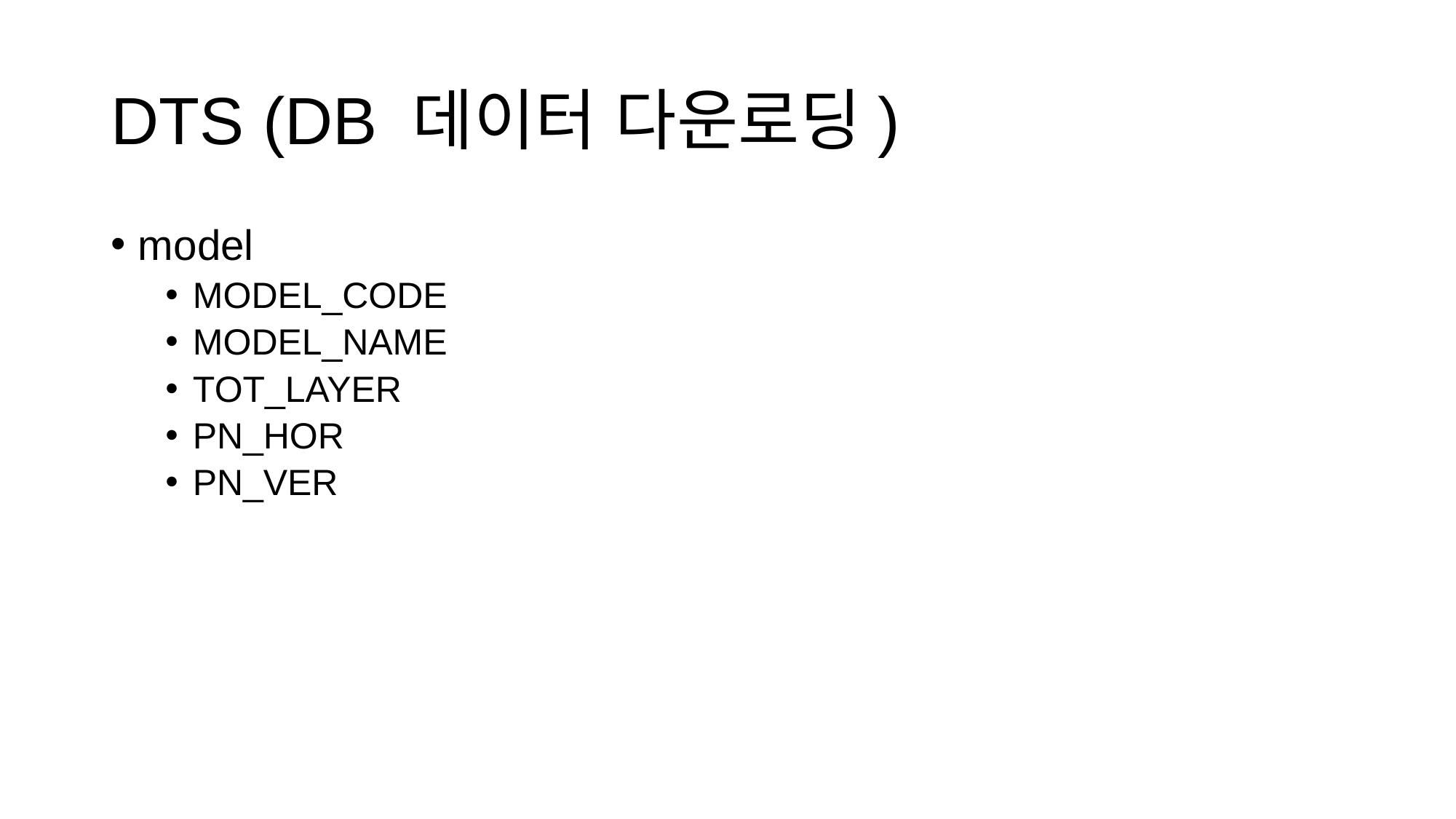

# DTS (DB 데이터 다운로딩)
model
MODEL_CODE
MODEL_NAME
TOT_LAYER
PN_HOR
PN_VER